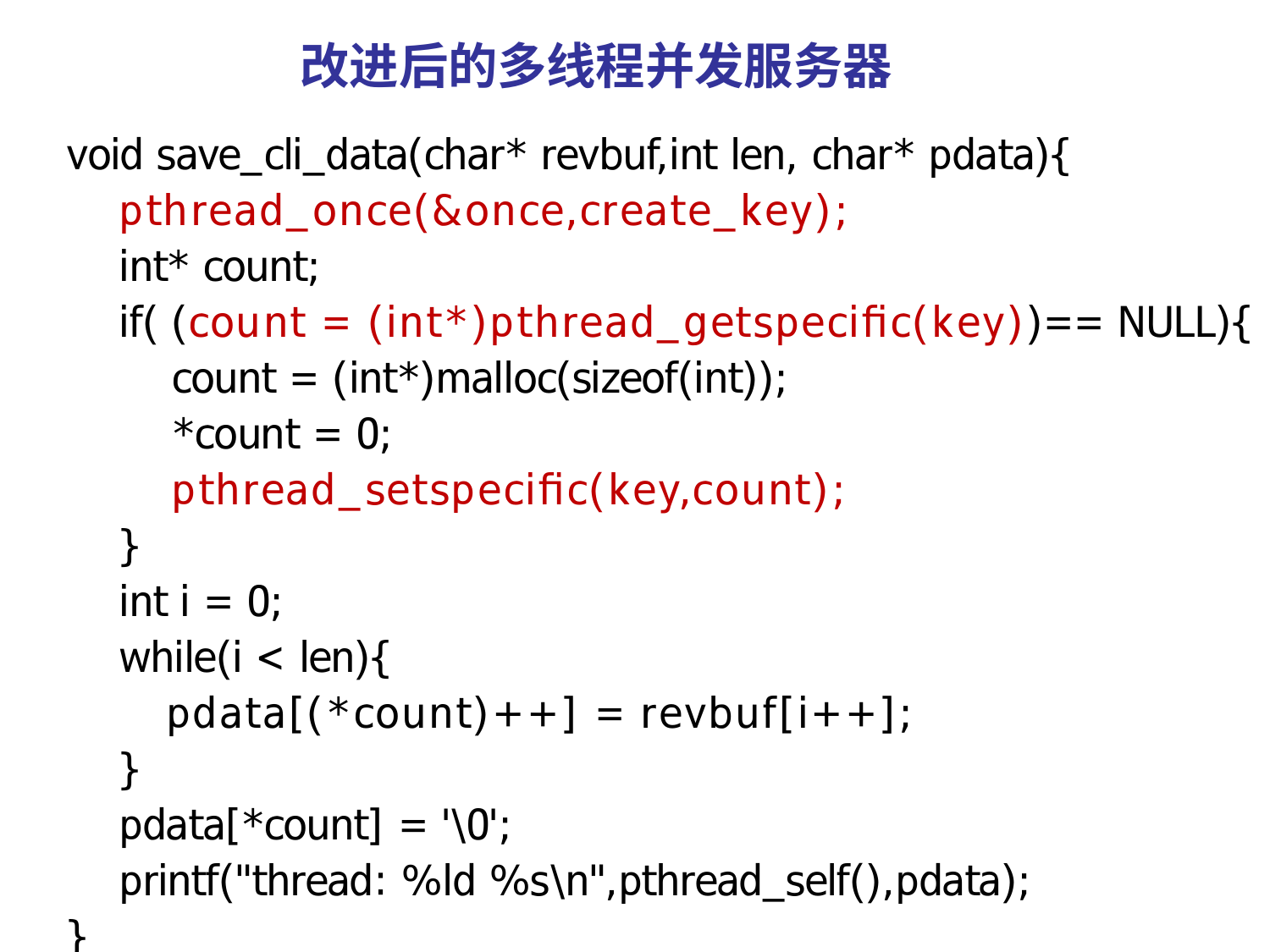

# 改进后的多线程并发服务器
void save_cli_data(char* revbuf,int len, char* pdata){
    pthread_once(&once,create_key);
    int* count;
    if( (count = (int*)pthread_getspecific(key))== NULL){
        count = (int*)malloc(sizeof(int));
        *count = 0;
        pthread_setspecific(key,count);
    }
    int i = 0;
    while(i < len){
        pdata[(*count)++] = revbuf[i++];
    }
    pdata[*count] = '\0';
    printf("thread: %ld %s\n",pthread_self(),pdata);
}